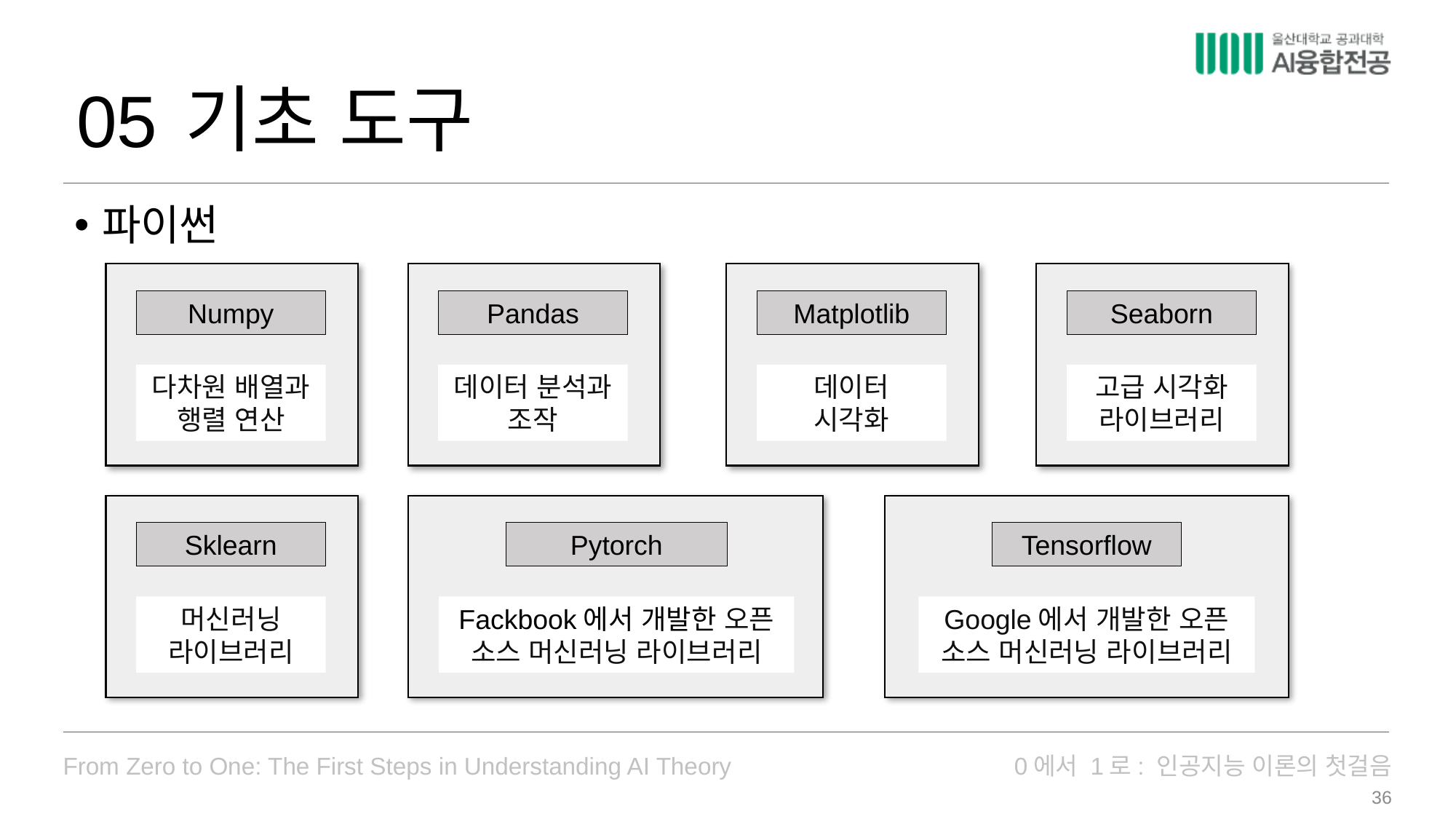

05
# 기초 도구
파이썬

Numpy
다차원 배열과 행렬 연산

Pandas
데이터 분석과 조작

Matplotlib
데이터
시각화

Seaborn
고급 시각화 라이브러리

Sklearn
머신러닝 라이브러리

Pytorch
Fackbook에서 개발한 오픈 소스 머신러닝 라이브러리

Tensorflow
Google에서 개발한 오픈 소스 머신러닝 라이브러리
36